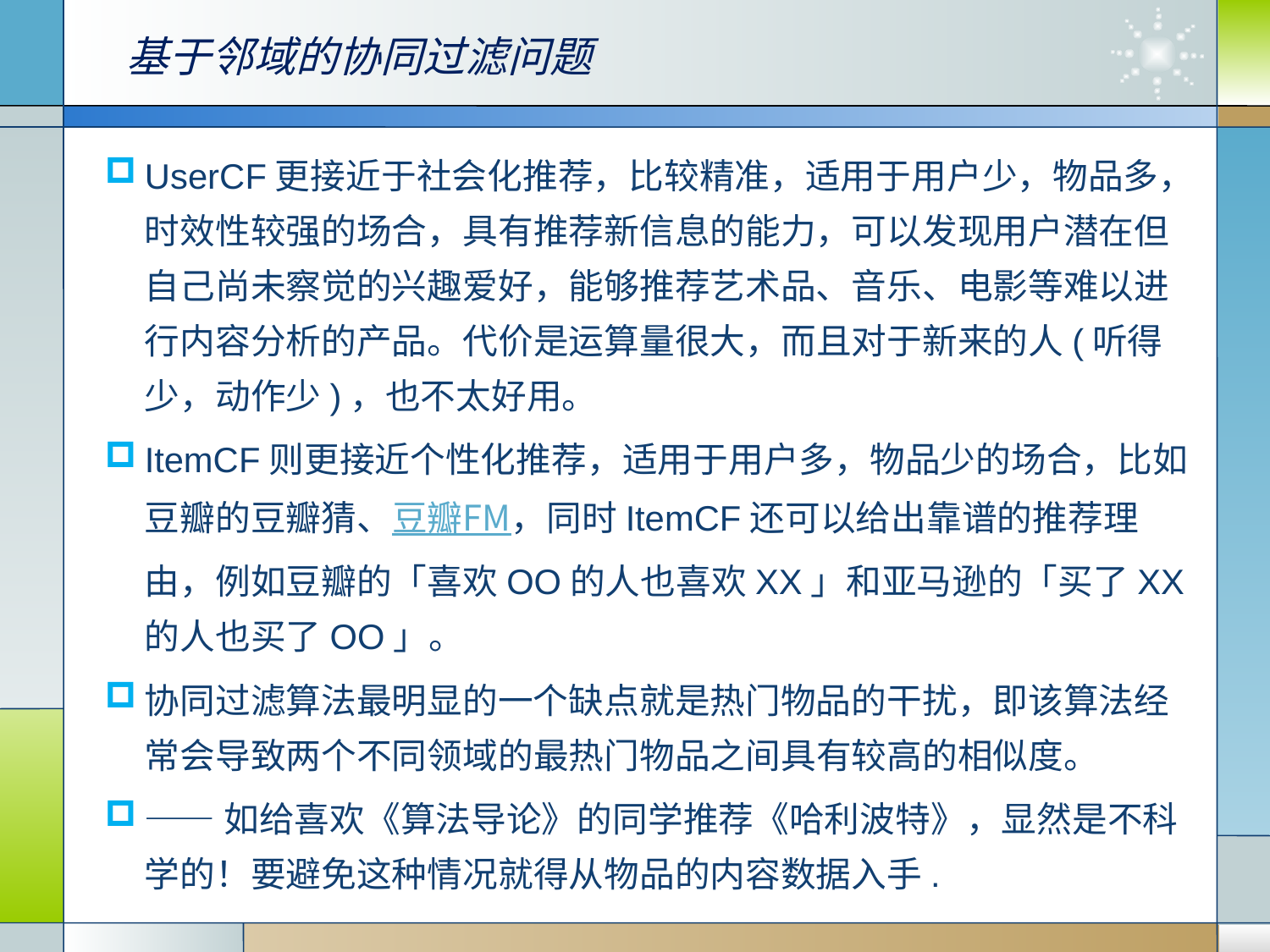

基于邻域的协同过滤问题
UserCF更接近于社会化推荐，比较精准，适用于用户少，物品多，时效性较强的场合，具有推荐新信息的能力，可以发现用户潜在但自己尚未察觉的兴趣爱好，能够推荐艺术品、音乐、电影等难以进行内容分析的产品。代价是运算量很大，而且对于新来的人(听得少，动作少)，也不太好用。
ItemCF则更接近个性化推荐，适用于用户多，物品少的场合，比如豆瓣的豆瓣猜、豆瓣FM，同时ItemCF还可以给出靠谱的推荐理由，例如豆瓣的「喜欢OO的人也喜欢XX」和亚马逊的「买了XX的人也买了OO」。
协同过滤算法最明显的一个缺点就是热门物品的干扰，即该算法经常会导致两个不同领域的最热门物品之间具有较高的相似度。
——如给喜欢《算法导论》的同学推荐《哈利波特》，显然是不科学的！要避免这种情况就得从物品的内容数据入手.